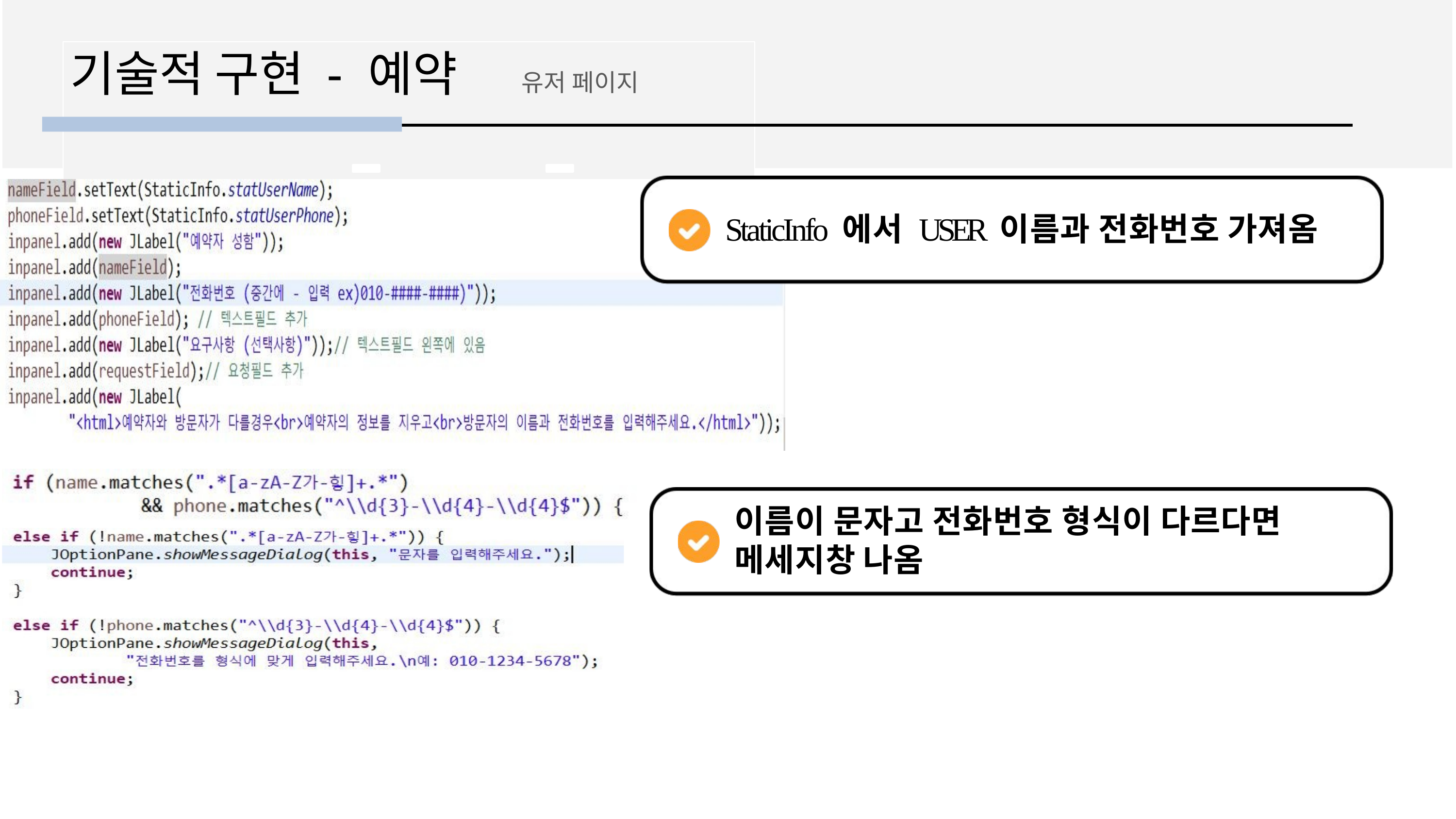

# 기술적 구현 - 예약	유저 페이지

StaticInfo 에서 USER 이름과 전화번호 가져옴

이름이 문자고 전화번호 형식이 다르다면  메세지창 나옴